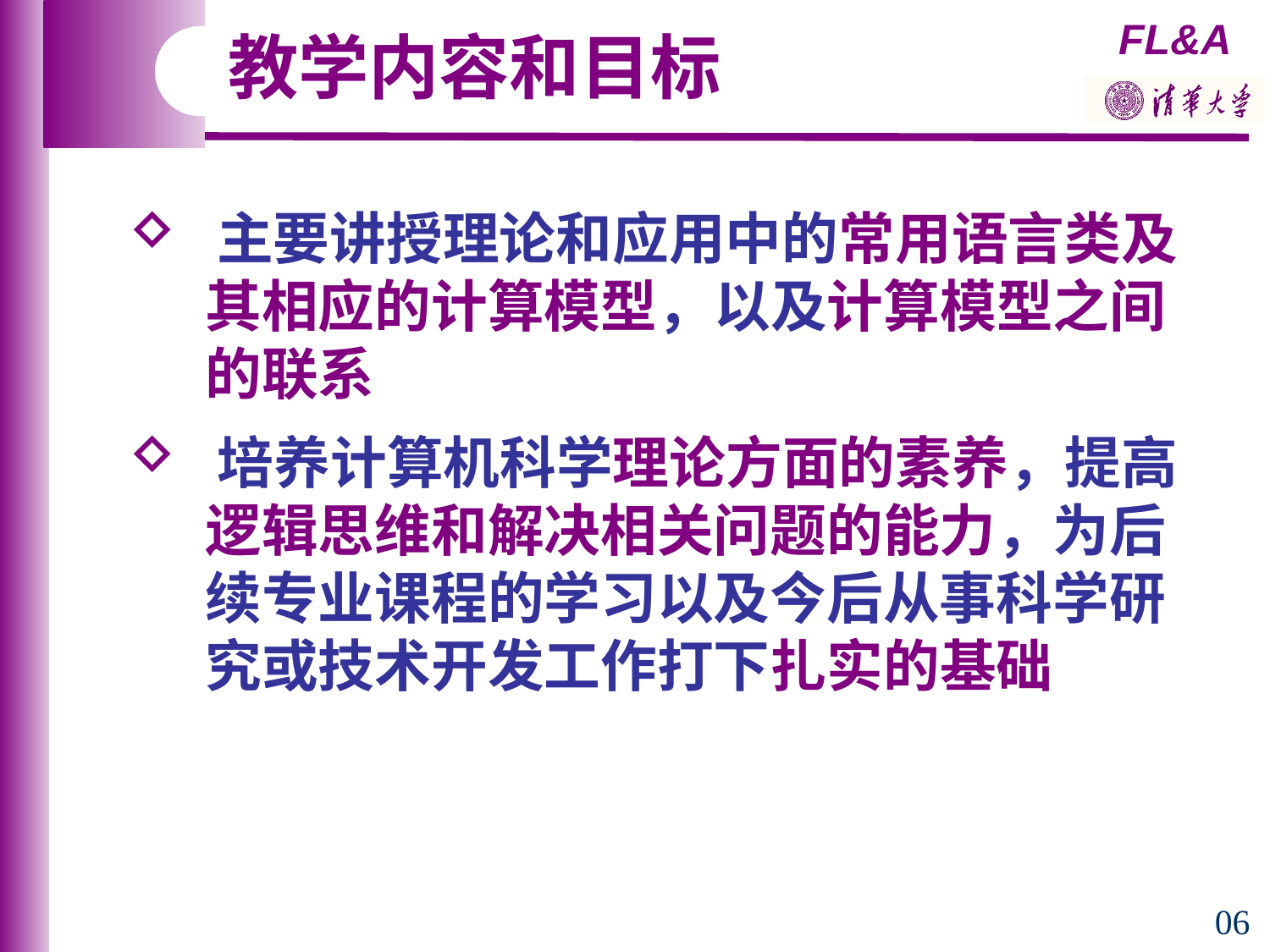

教学内容和目标
  主要讲授理论和应用中的常用语言类及
     其相应的计算模型，以及计算模型之间
     的联系

  培养计算机科学理论方面的素养，提高
     逻辑思维和解决相关问题的能力，为后
     续专业课程的学习以及今后从事科学研
     究或技术开发工作打下扎实的基础
06